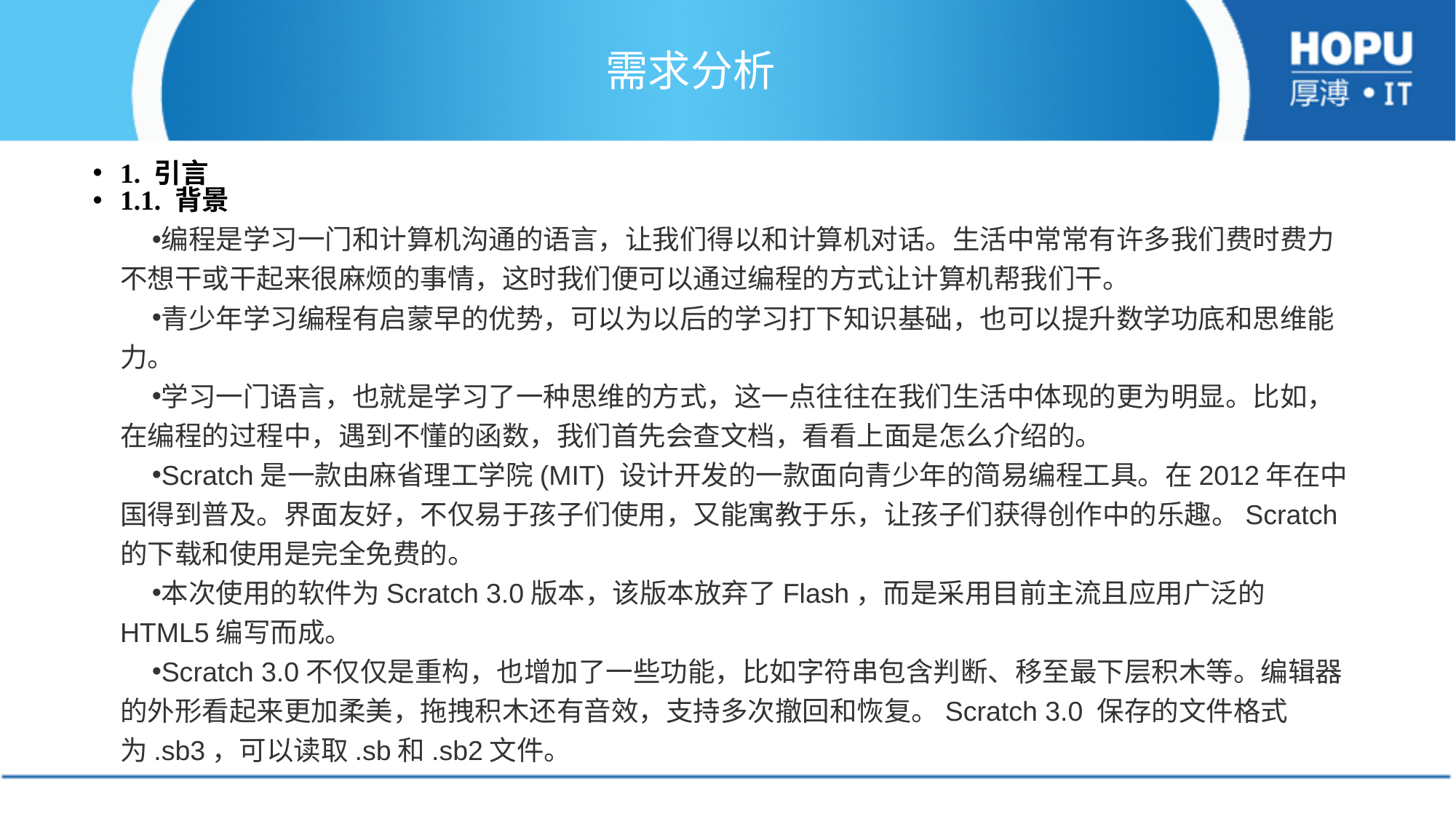

# 需求分析
1. 引言
1.1. 背景
编程是学习一门和计算机沟通的语言，让我们得以和计算机对话。生活中常常有许多我们费时费力不想干或干起来很麻烦的事情，这时我们便可以通过编程的方式让计算机帮我们干。
青少年学习编程有启蒙早的优势，可以为以后的学习打下知识基础，也可以提升数学功底和思维能力。
学习一门语言，也就是学习了一种思维的方式，这一点往往在我们生活中体现的更为明显。比如，在编程的过程中，遇到不懂的函数，我们首先会查文档，看看上面是怎么介绍的。
Scratch是一款由麻省理工学院(MIT) 设计开发的一款面向青少年的简易编程工具。在2012年在中国得到普及。界面友好，不仅易于孩子们使用，又能寓教于乐，让孩子们获得创作中的乐趣。Scratch 的下载和使用是完全免费的。
本次使用的软件为Scratch 3.0版本，该版本放弃了Flash，而是采用目前主流且应用广泛的HTML5编写而成。
Scratch 3.0不仅仅是重构，也增加了一些功能，比如字符串包含判断、移至最下层积木等。编辑器的外形看起来更加柔美，拖拽积木还有音效，支持多次撤回和恢复。Scratch 3.0 保存的文件格式为.sb3，可以读取.sb和.sb2文件。